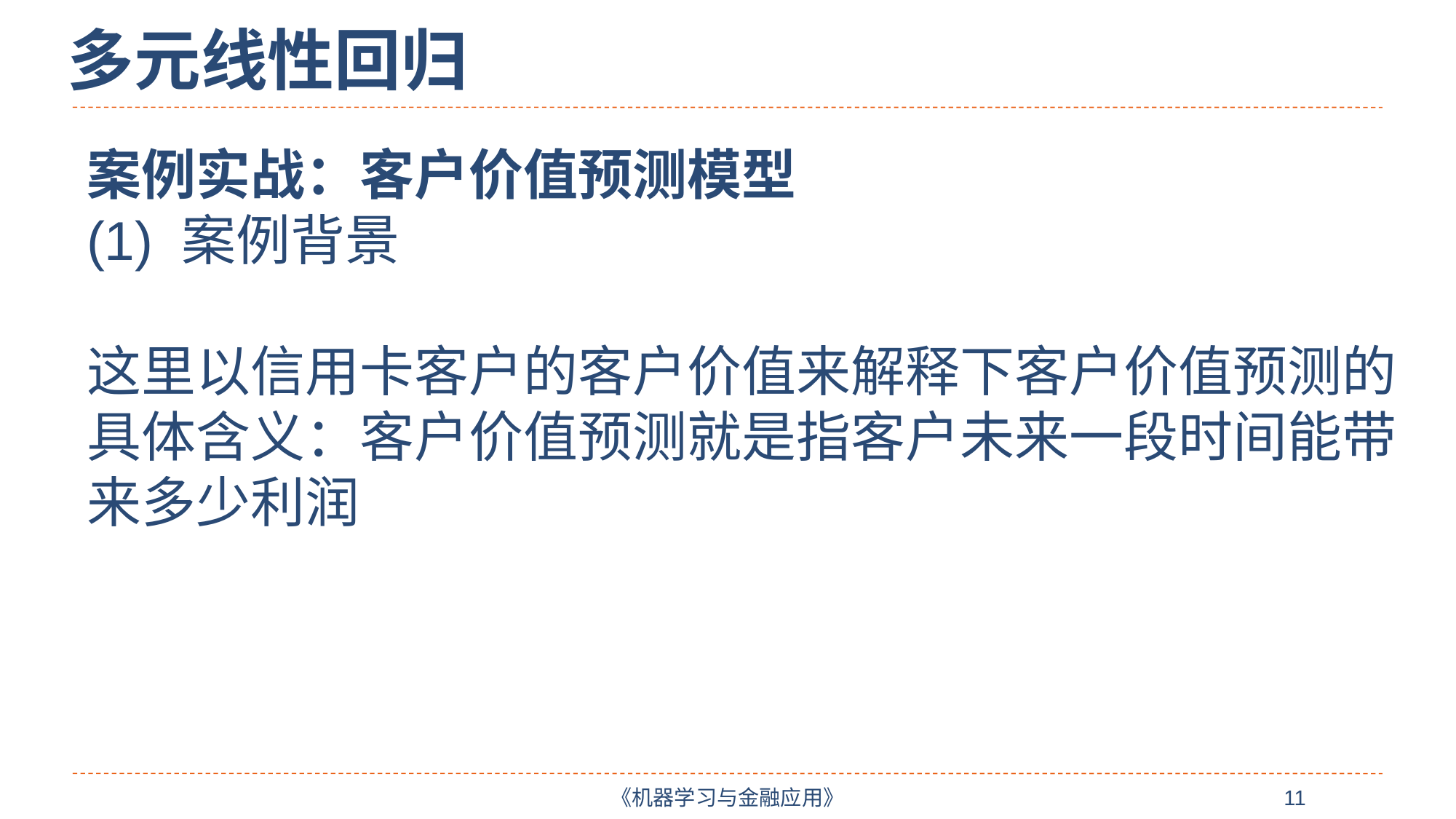

多元线性回归

案例实战：客户价值预测模型
(1) 案例背景

这里以信用卡客户的客户价值来解释下客户价值预测的具体含义：客户价值预测就是指客户未来一段时间能带来多少利润